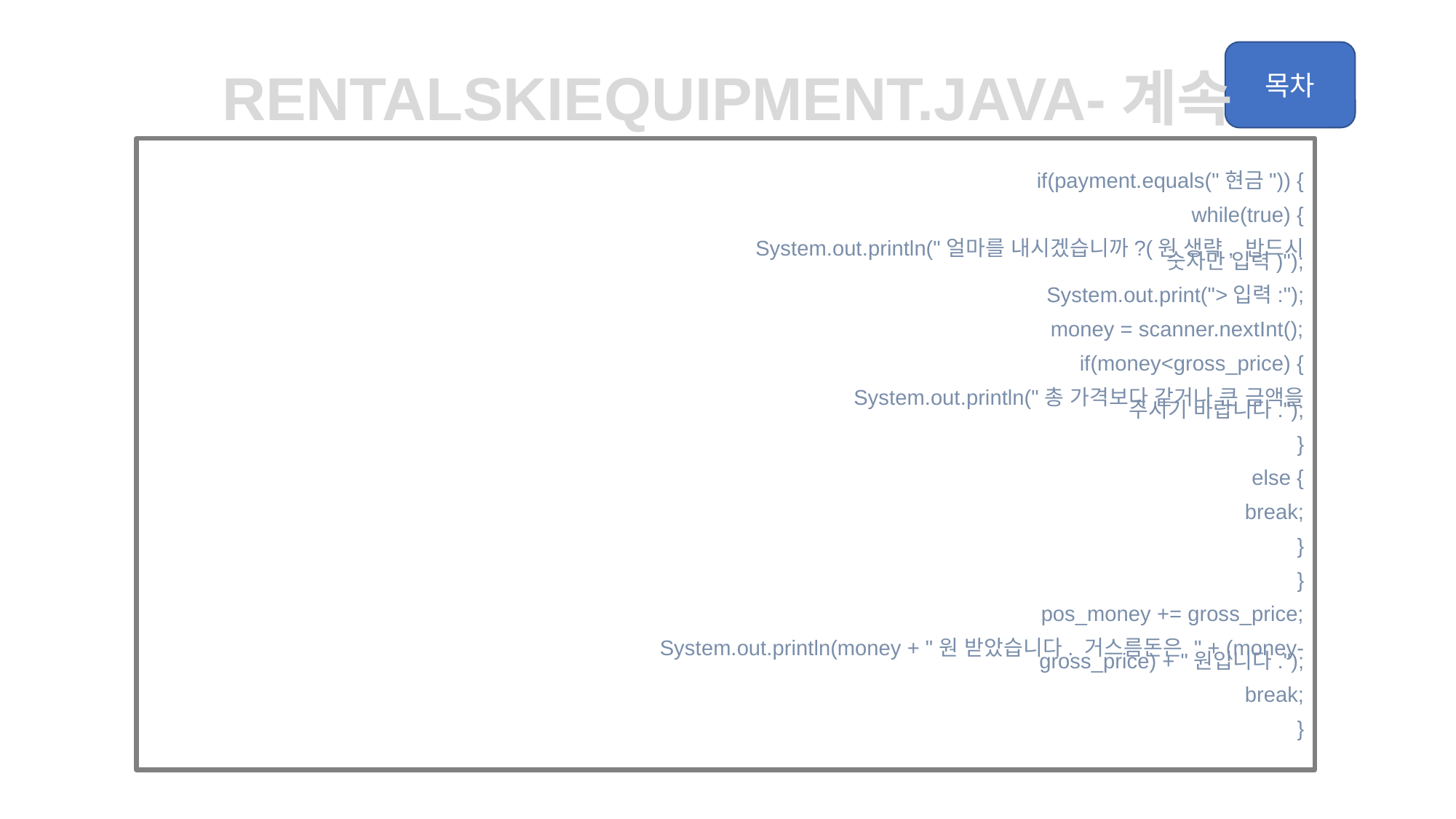

rentalskiequipment.java-계속

			if(payment.equals("현금")) {
				while(true) {
					System.out.println("얼마를 내시겠습니까?(원 생략, 반드시 숫자만 입력)");
					System.out.print(">입력:");
					money = scanner.nextInt();
					if(money<gross_price) {
						System.out.println("총 가격보다 같거나 큰 금액을 주시기 바랍니다.");
					}
					else {
						break;
					}
				}
				pos_money += gross_price;
				System.out.println(money + "원 받았습니다. 거스름돈은 " + (money-gross_price) + "원입니다.");
				break;
			}